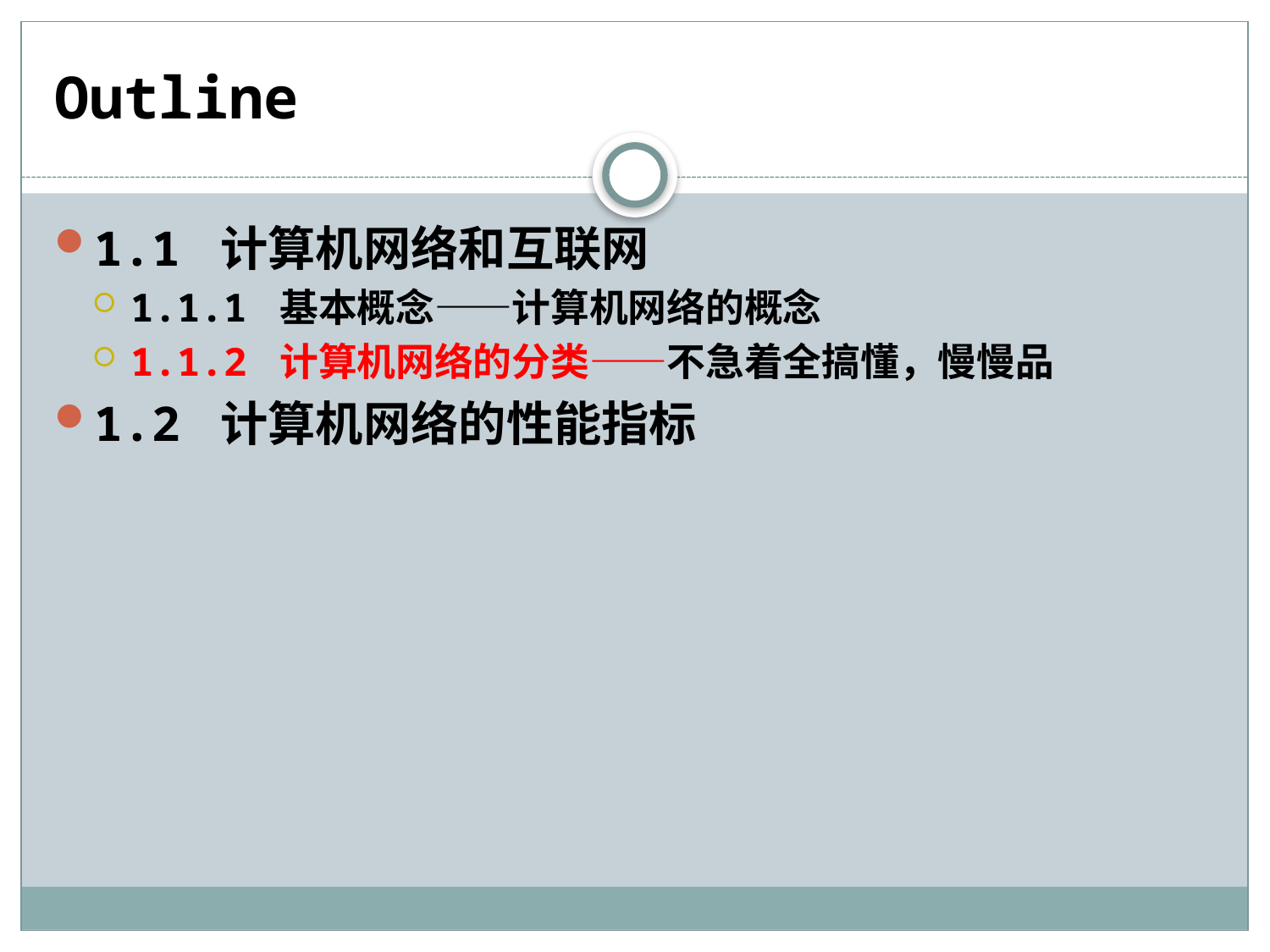

# Outline
1.1 计算机网络和互联网
1.1.1 基本概念——计算机网络的概念
1.1.2 计算机网络的分类——不急着全搞懂，慢慢品
1.2 计算机网络的性能指标